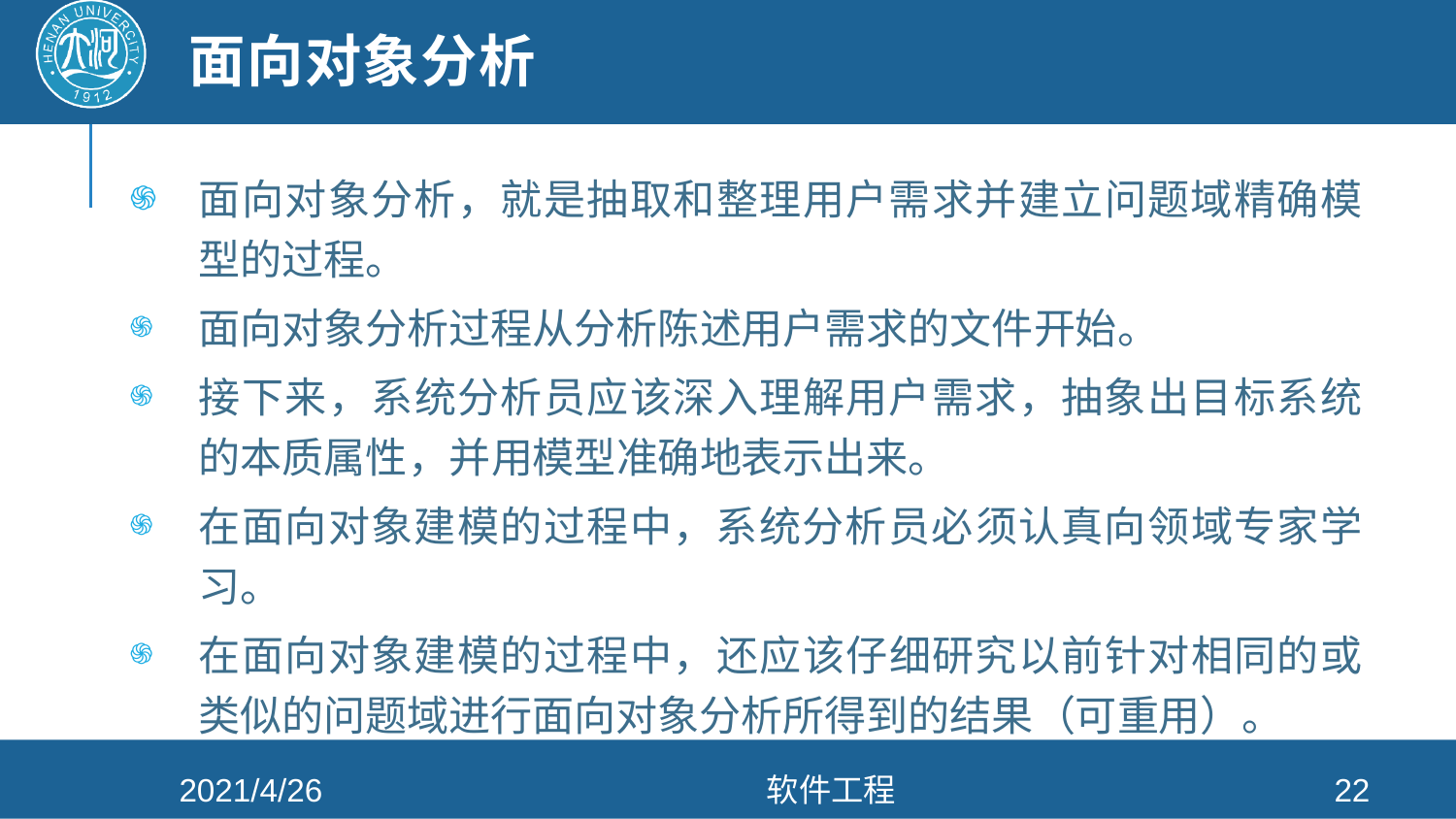

# 面向对象分析
面向对象分析，就是抽取和整理用户需求并建立问题域精确模型的过程。
面向对象分析过程从分析陈述用户需求的文件开始。
接下来，系统分析员应该深入理解用户需求，抽象出目标系统的本质属性，并用模型准确地表示出来。
在面向对象建模的过程中，系统分析员必须认真向领域专家学习。
在面向对象建模的过程中，还应该仔细研究以前针对相同的或类似的问题域进行面向对象分析所得到的结果（可重用）。
2021/4/26
软件工程
22